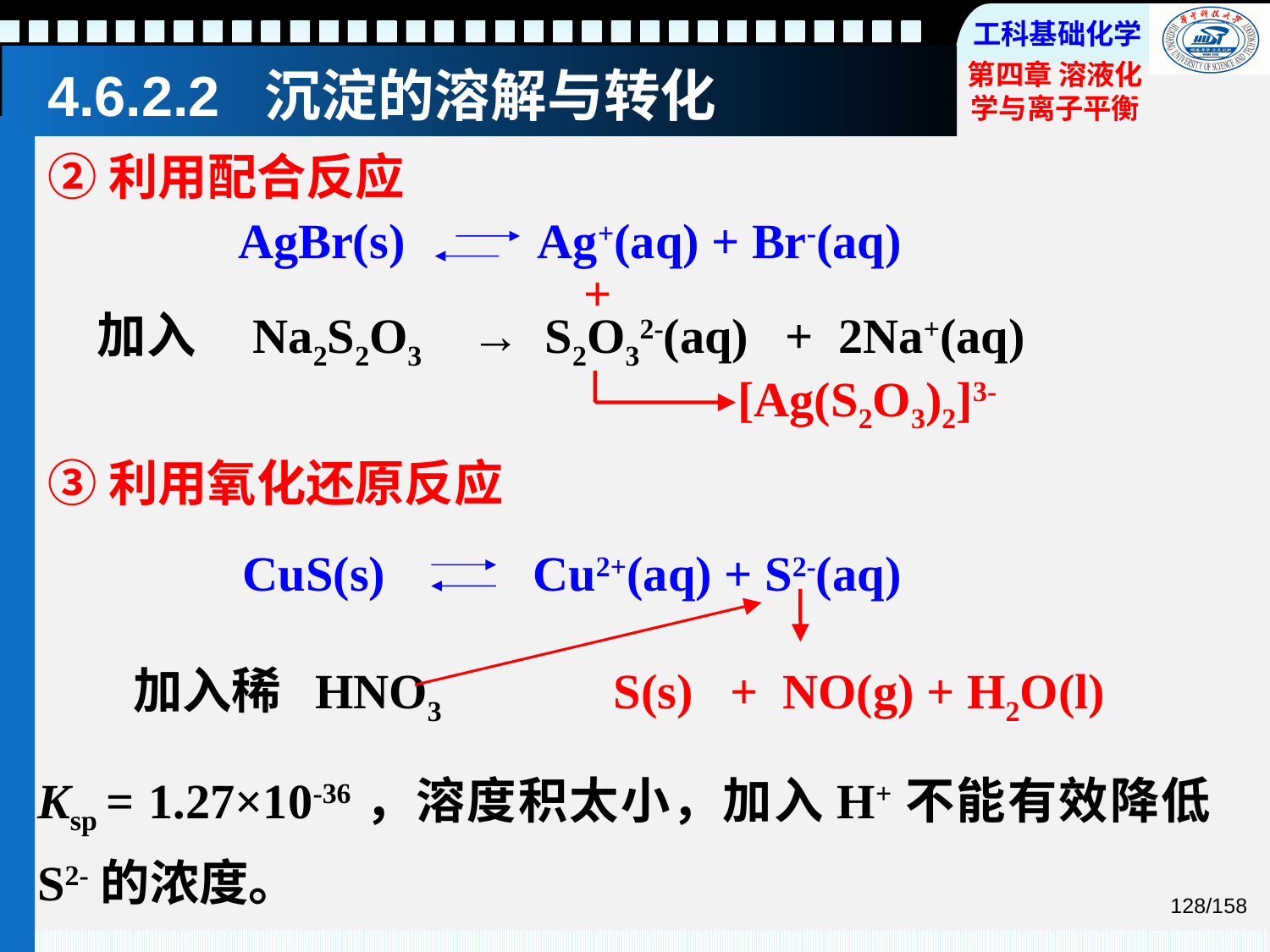

# 4.6.2.2  沉淀的溶解与转化
②利用配合反应
AgBr(s)           Ag+(aq) + Br-(aq)

+

加入    Na2S2O3    →  S2O32-(aq)   +  2Na+(aq)
[Ag(S2O3)2]3-

③利用氧化还原反应
CuS(s)            Cu2+(aq) + S2-(aq)

   加入稀  HNO3              S(s)   +  NO(g) + H2O(l)
Ksp = 1.27×10-36，溶度积太小，加入H+不能有效降低S2-的浓度。